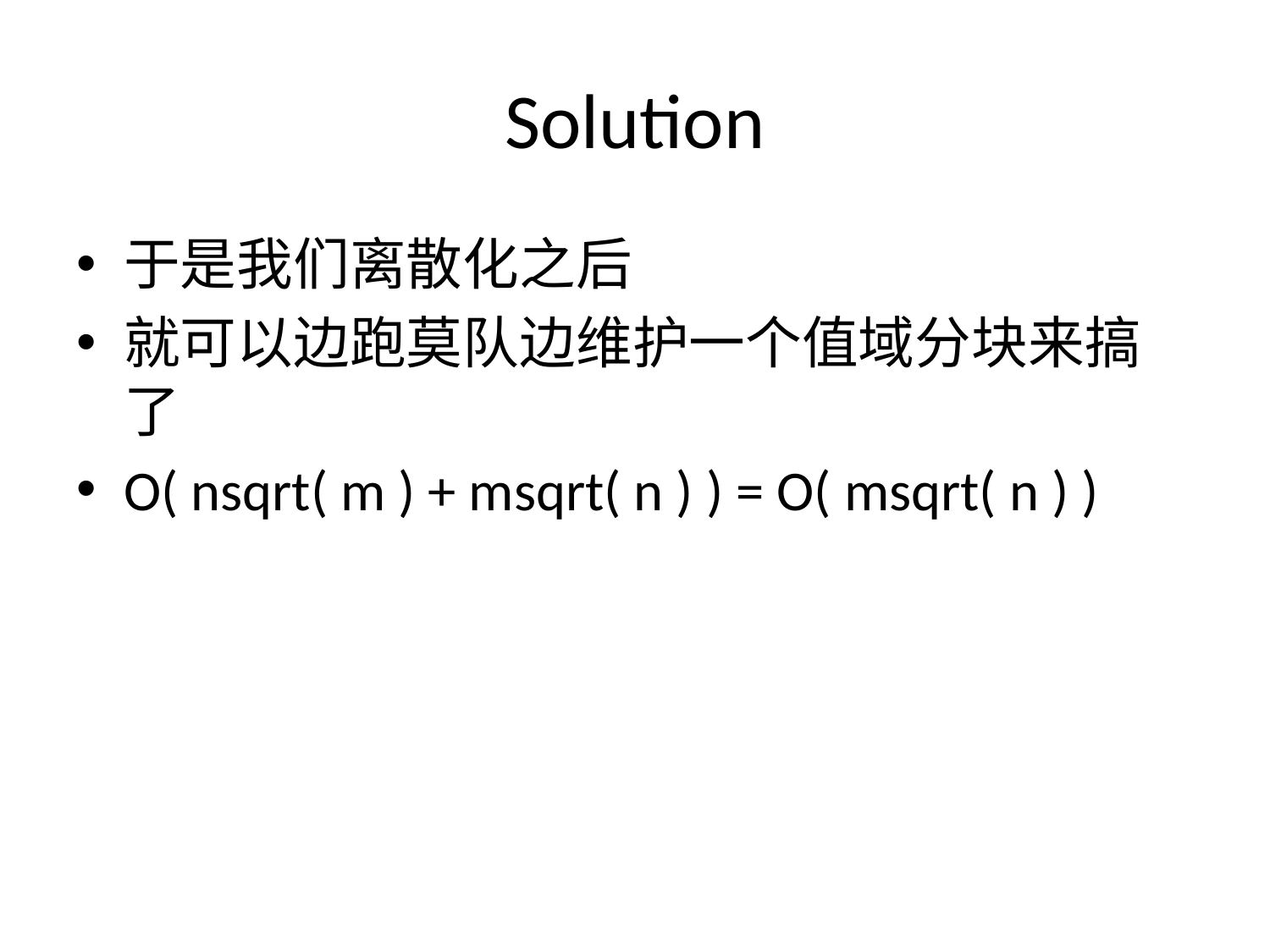

# Solution
于是我们离散化之后
就可以边跑莫队边维护一个值域分块来搞了
O( nsqrt( m ) + msqrt( n ) ) = O( msqrt( n ) )